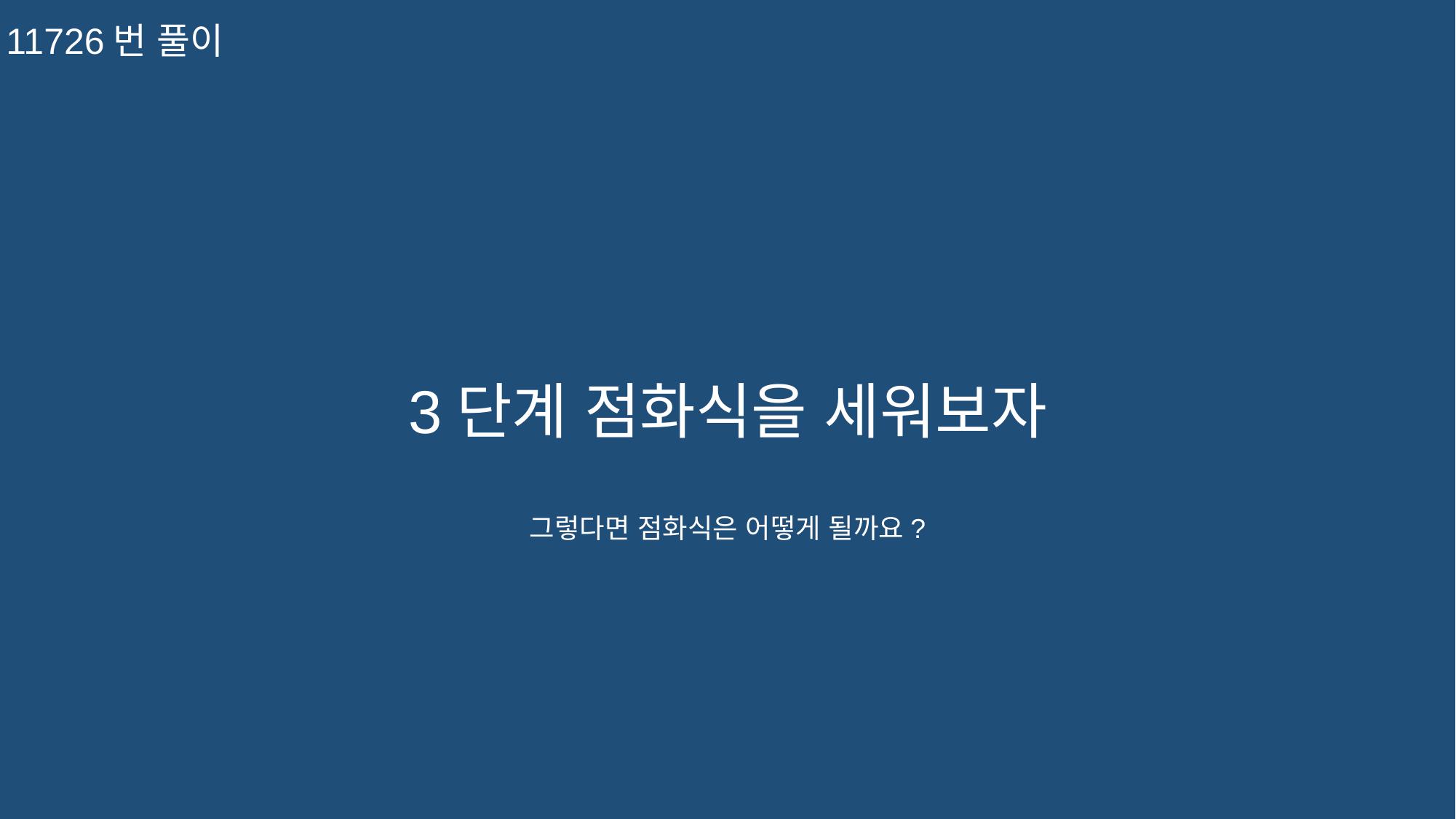

11726번 풀이
3단계 점화식을 세워보자
그렇다면 점화식은 어떻게 될까요?